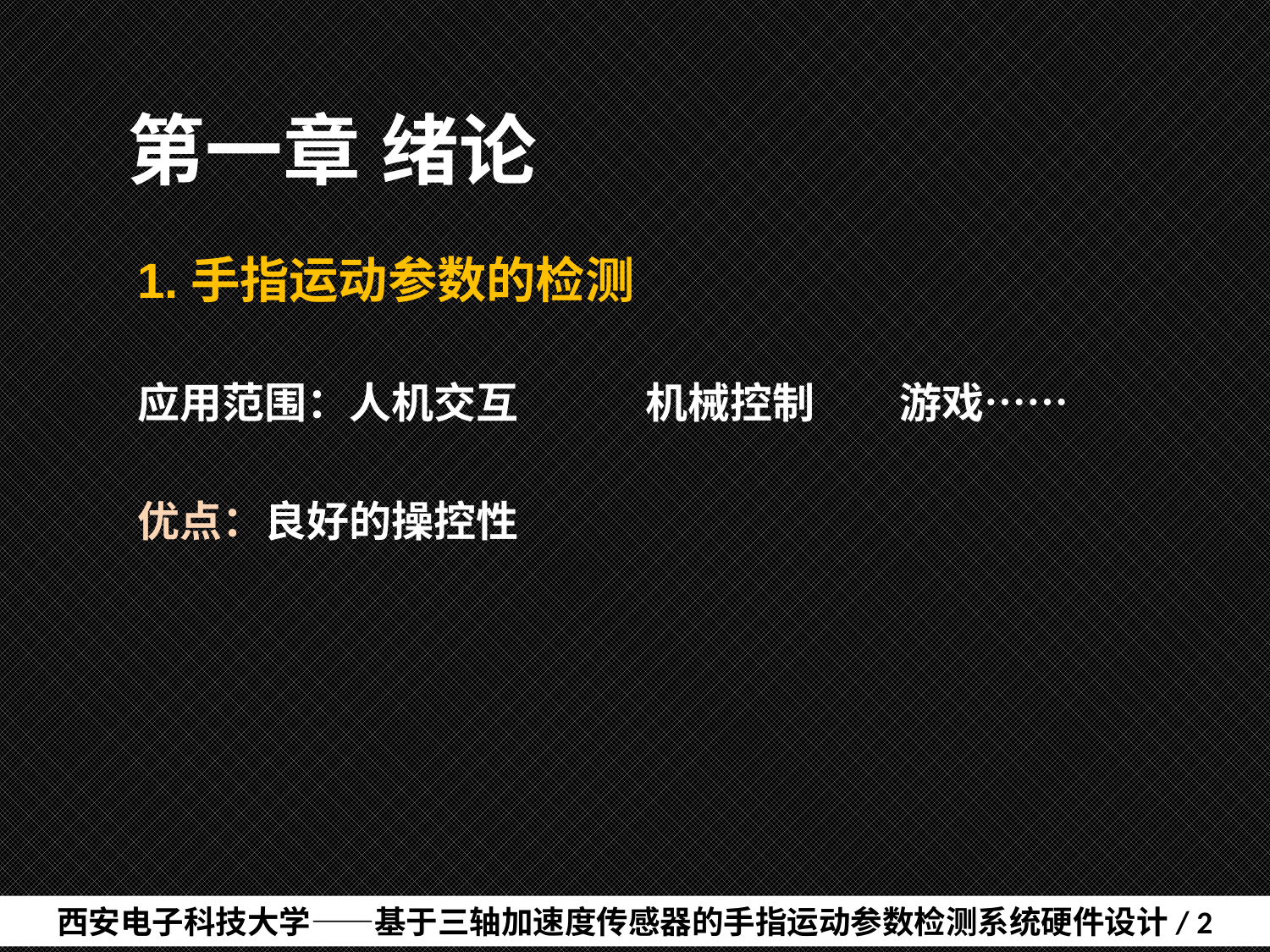

# 第一章	绪论
1.手指运动参数的检测

应用范围：人机交互	机械控制	游戏……

优点：良好的操控性

西安电子科技大学——基于三轴加速度传感器的手指运动参数检测系统硬件设计/ 2